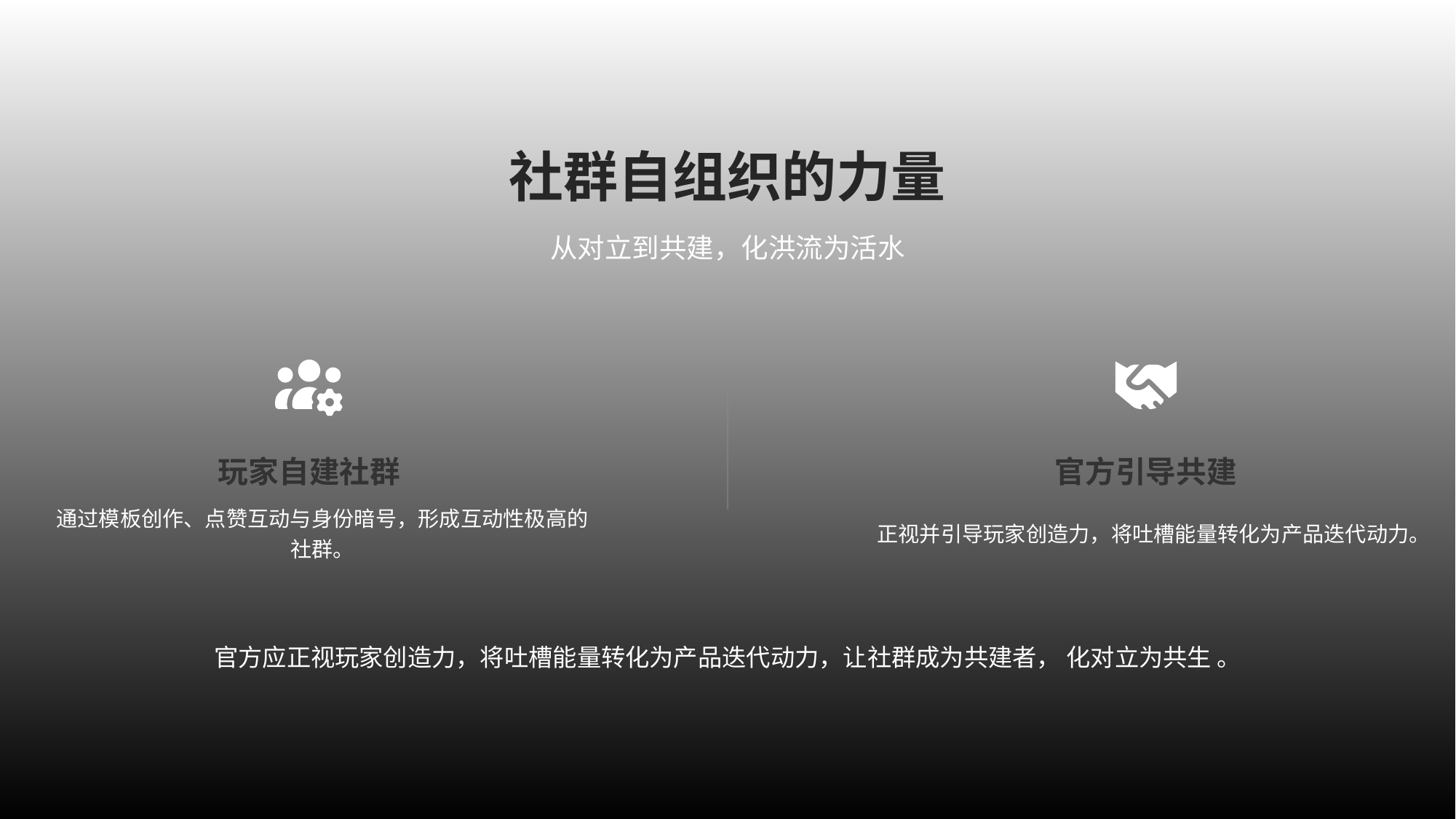

社群自组织的力量
从对立到共建，化洪流为活水

玩家自建社群
官方引导共建
通过模板创作、点赞互动与身份暗号，形成互动性极高的社群。
正视并引导玩家创造力，将吐槽能量转化为产品迭代动力。
官方应正视玩家创造力，将吐槽能量转化为产品迭代动力，让社群成为共建者， 化对立为共生 。